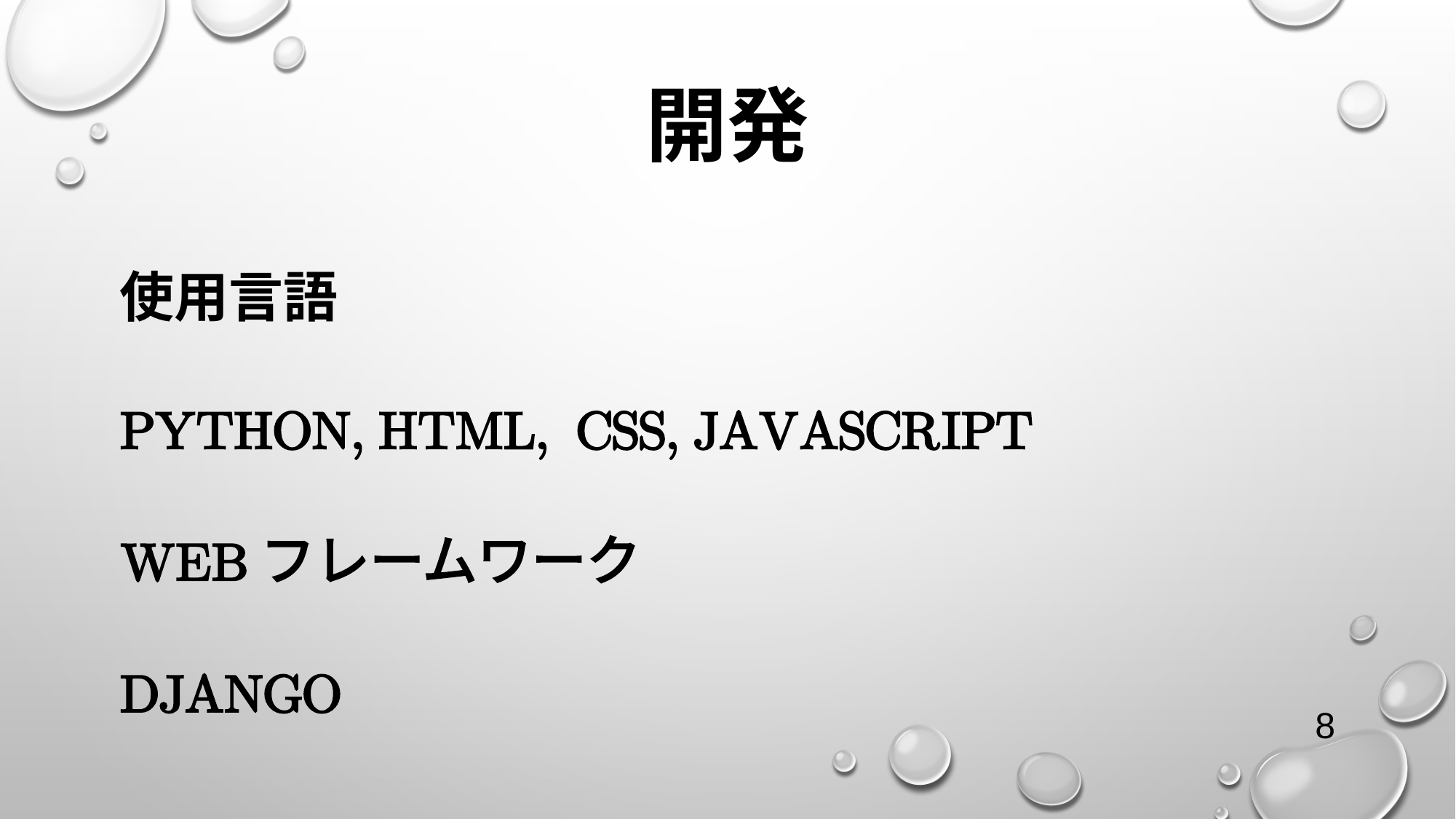

# 開発
使用言語
Python, html,  css, javascript
webフレームワーク
Django
8